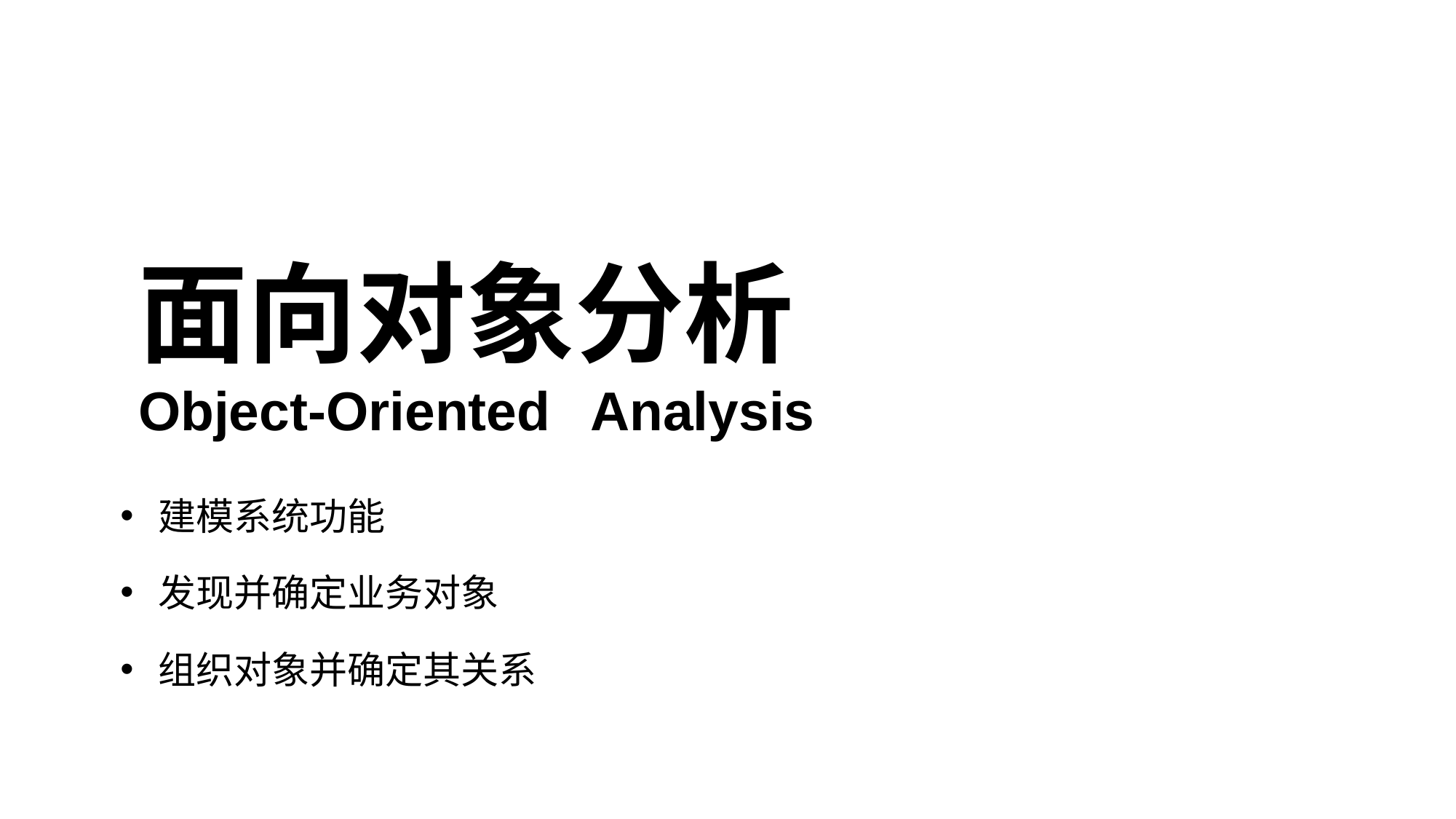

面向对象
Object-Oriented
分析
 Analysis
 建模系统功能
 发现并确定业务对象
 组织对象并确定其关系